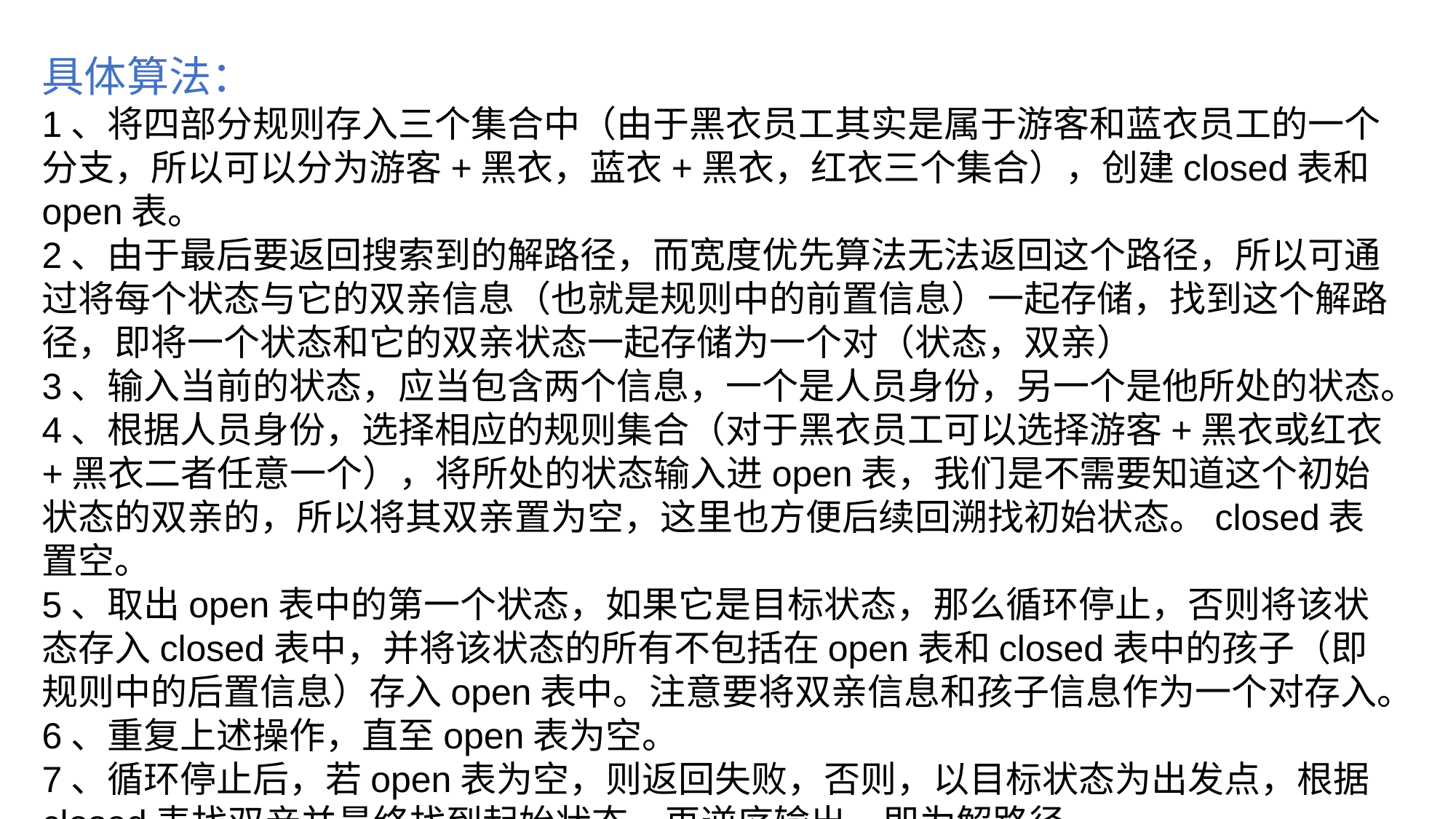

具体算法：
1、将四部分规则存入三个集合中（由于黑衣员工其实是属于游客和蓝衣员工的一个分支，所以可以分为游客+黑衣，蓝衣+黑衣，红衣三个集合），创建closed表和open表。
2、由于最后要返回搜索到的解路径，而宽度优先算法无法返回这个路径，所以可通过将每个状态与它的双亲信息（也就是规则中的前置信息）一起存储，找到这个解路径，即将一个状态和它的双亲状态一起存储为一个对（状态，双亲）
3、输入当前的状态，应当包含两个信息，一个是人员身份，另一个是他所处的状态。
4、根据人员身份，选择相应的规则集合（对于黑衣员工可以选择游客+黑衣或红衣+黑衣二者任意一个），将所处的状态输入进open表，我们是不需要知道这个初始状态的双亲的，所以将其双亲置为空，这里也方便后续回溯找初始状态。closed表置空。
5、取出open表中的第一个状态，如果它是目标状态，那么循环停止，否则将该状态存入closed表中，并将该状态的所有不包括在open表和closed表中的孩子（即规则中的后置信息）存入open表中。注意要将双亲信息和孩子信息作为一个对存入。
6、重复上述操作，直至open表为空。
7、循环停止后，若open表为空，则返回失败，否则，以目标状态为出发点，根据closed表找双亲并最终找到起始状态，再逆序输出，即为解路径。